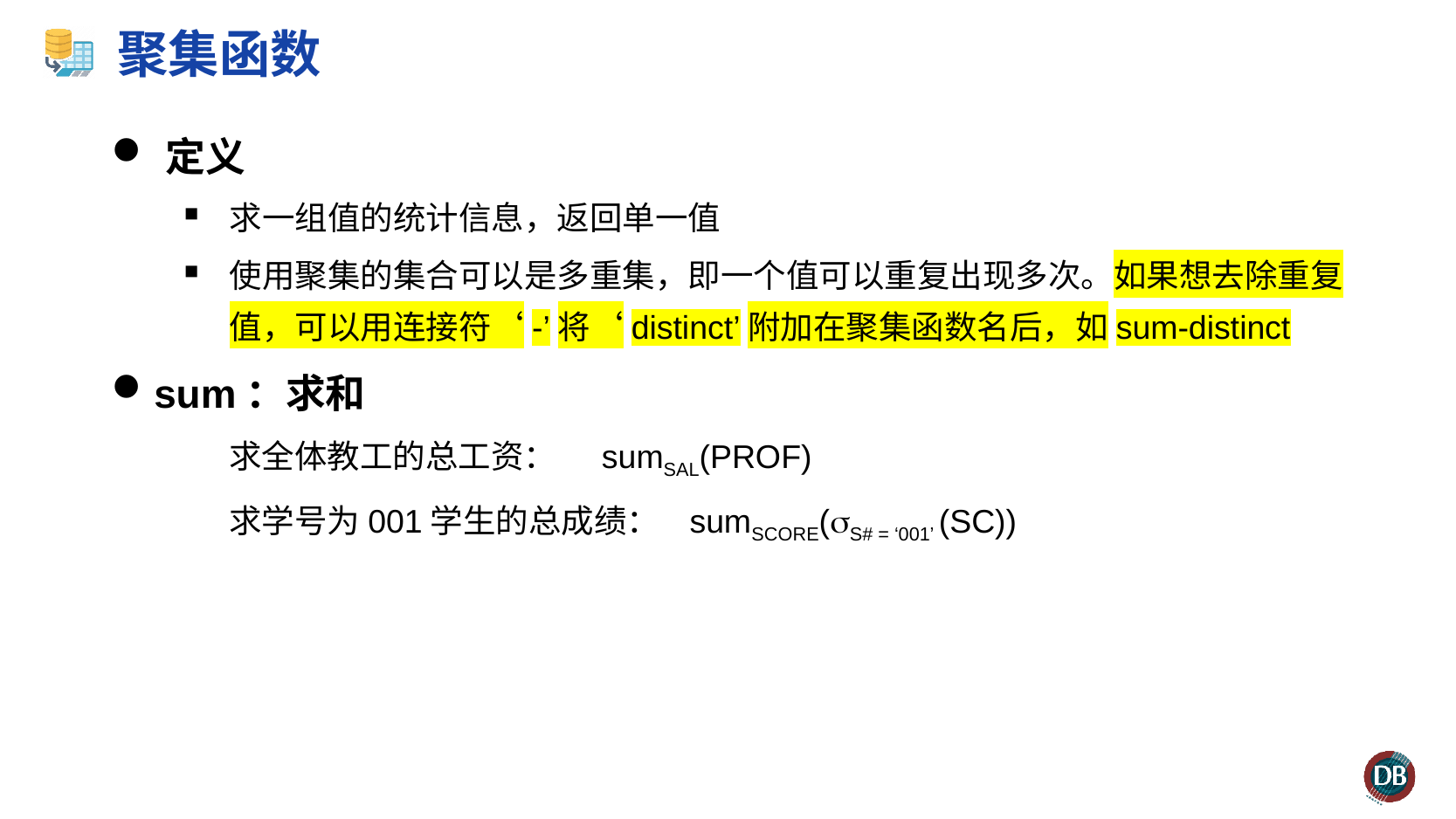

# 聚集函数
定义
求一组值的统计信息，返回单一值
使用聚集的集合可以是多重集，即一个值可以重复出现多次。如果想去除重复值，可以用连接符‘-’将‘distinct’附加在聚集函数名后，如sum-distinct
sum：求和
     求全体教工的总工资：     sumSAL(PROF)
     求学号为001学生的总成绩：   sumSCORE(σS# = ‘001’ (SC))